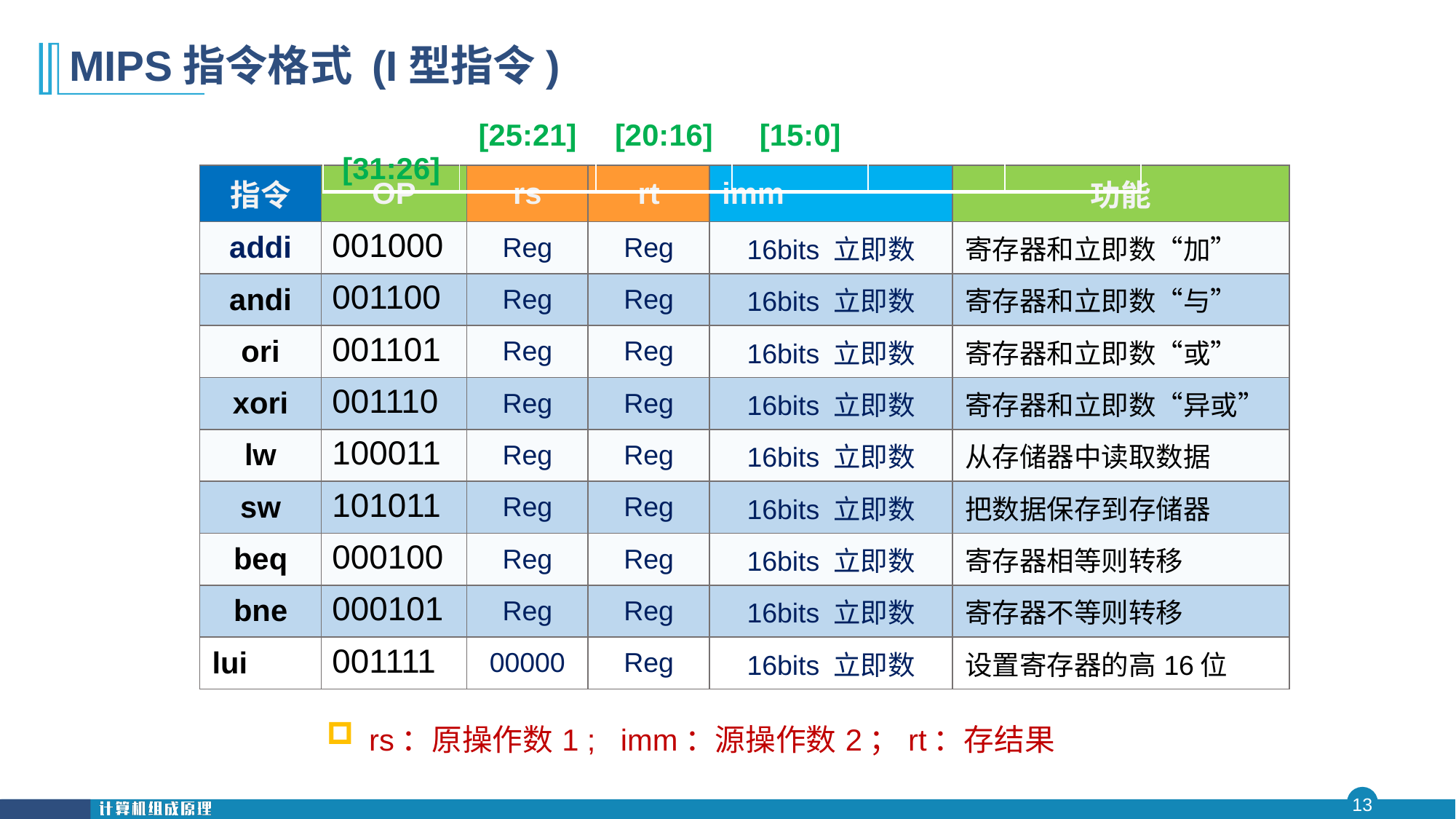

# MIPS指令格式 (I型指令)
| [31:26] | [25:21] | [20:16] | [15:0] |  |  |
| --- | --- | --- | --- | --- | --- |
| 指令 | OP | rs | rt | imm | 功能 |
| --- | --- | --- | --- | --- | --- |
| addi | 001000 | Reg | Reg | 16bits 立即数 | 寄存器和立即数“加” |
| andi | 001100 | Reg | Reg | 16bits 立即数 | 寄存器和立即数“与” |
| ori | 001101 | Reg | Reg | 16bits 立即数 | 寄存器和立即数“或” |
| xori | 001110 | Reg | Reg | 16bits 立即数 | 寄存器和立即数“异或” |
| lw | 100011 | Reg | Reg | 16bits 立即数 | 从存储器中读取数据 |
| sw | 101011 | Reg | Reg | 16bits 立即数 | 把数据保存到存储器 |
| beq | 000100 | Reg | Reg | 16bits 立即数 | 寄存器相等则转移 |
| bne | 000101 | Reg | Reg | 16bits 立即数 | 寄存器不等则转移 |
| lui | 001111 | 00000 | Reg | 16bits 立即数 | 设置寄存器的高16位 |
rs：原操作数1 ;   imm：源操作数2；rt：存结果